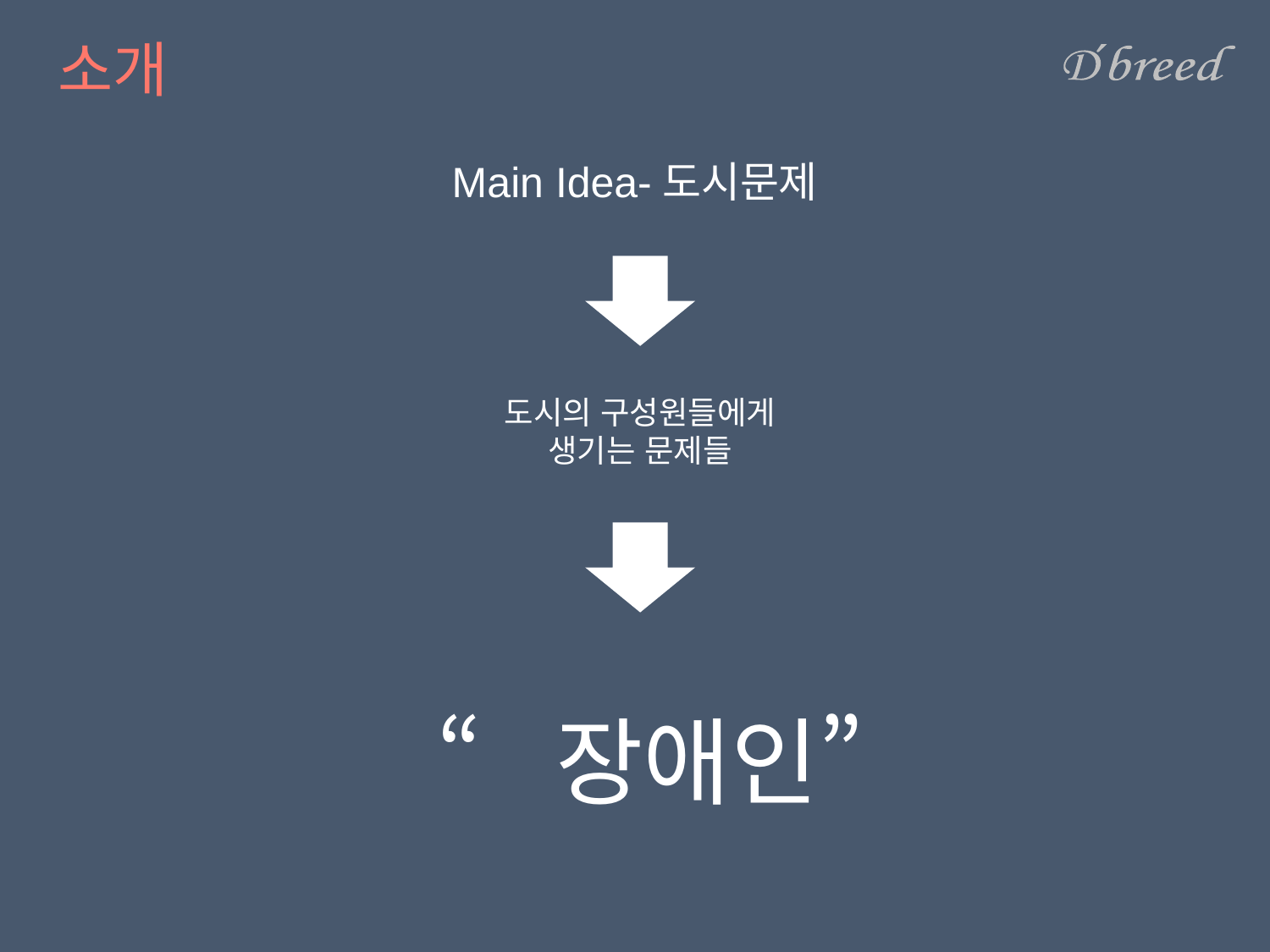

# 소개
Main Idea-도시문제

도시의 구성원들에게
생기는 문제들

“장애인”